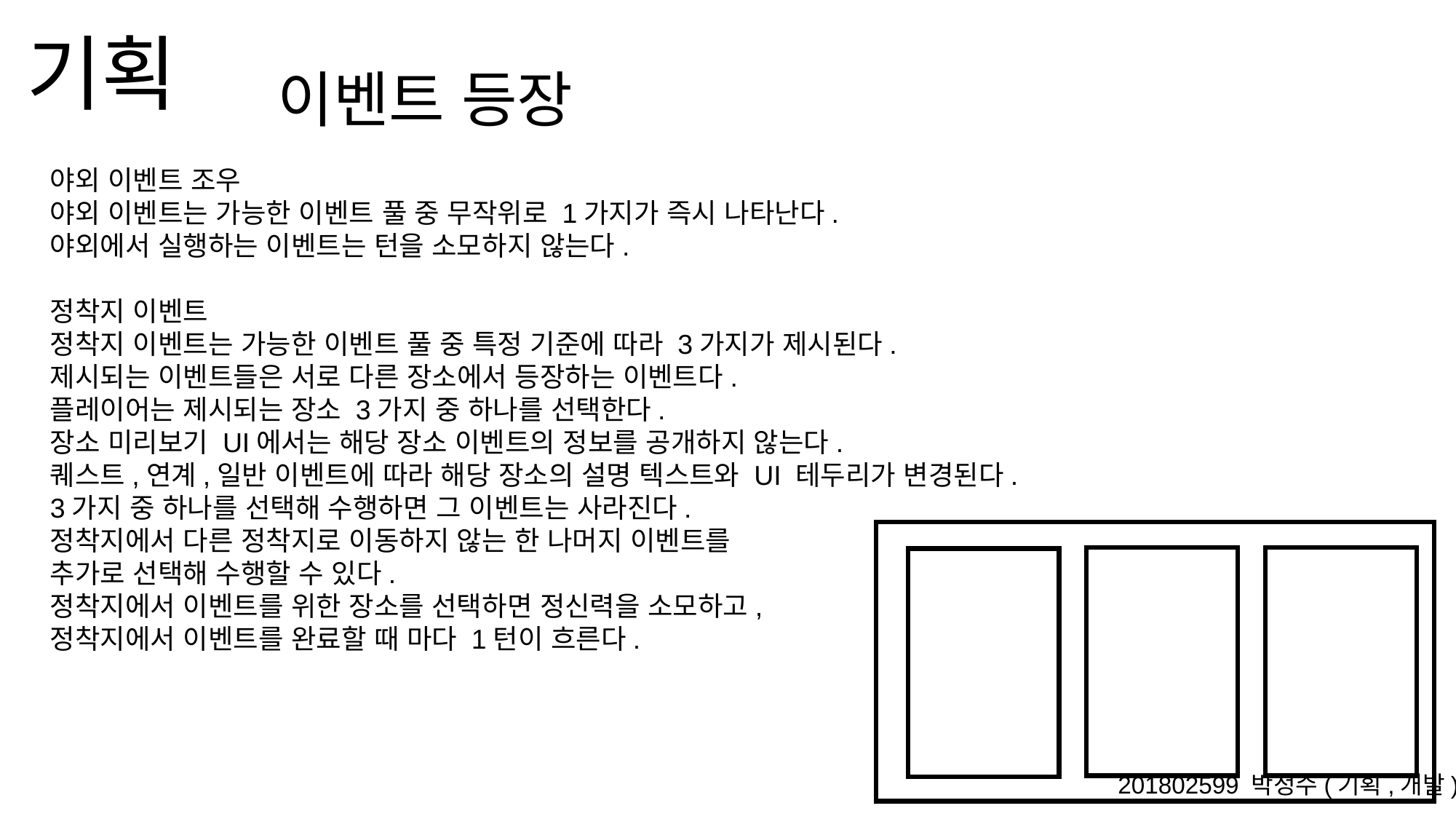

이벤트 등장
야외 이벤트 조우
야외 이벤트는 가능한 이벤트 풀 중 무작위로 1가지가 즉시 나타난다.
야외에서 실행하는 이벤트는 턴을 소모하지 않는다.

정착지 이벤트
정착지 이벤트는 가능한 이벤트 풀 중 특정 기준에 따라 3가지가 제시된다.
제시되는 이벤트들은 서로 다른 장소에서 등장하는 이벤트다.
플레이어는 제시되는 장소 3가지 중 하나를 선택한다.
장소 미리보기 UI에서는 해당 장소 이벤트의 정보를 공개하지 않는다.
퀘스트,연계,일반 이벤트에 따라 해당 장소의 설명 텍스트와 UI 테두리가 변경된다.
3가지 중 하나를 선택해 수행하면 그 이벤트는 사라진다.
정착지에서 다른 정착지로 이동하지 않는 한 나머지 이벤트를
추가로 선택해 수행할 수 있다.
정착지에서 이벤트를 위한 장소를 선택하면 정신력을 소모하고,
정착지에서 이벤트를 완료할 때 마다 1턴이 흐른다.